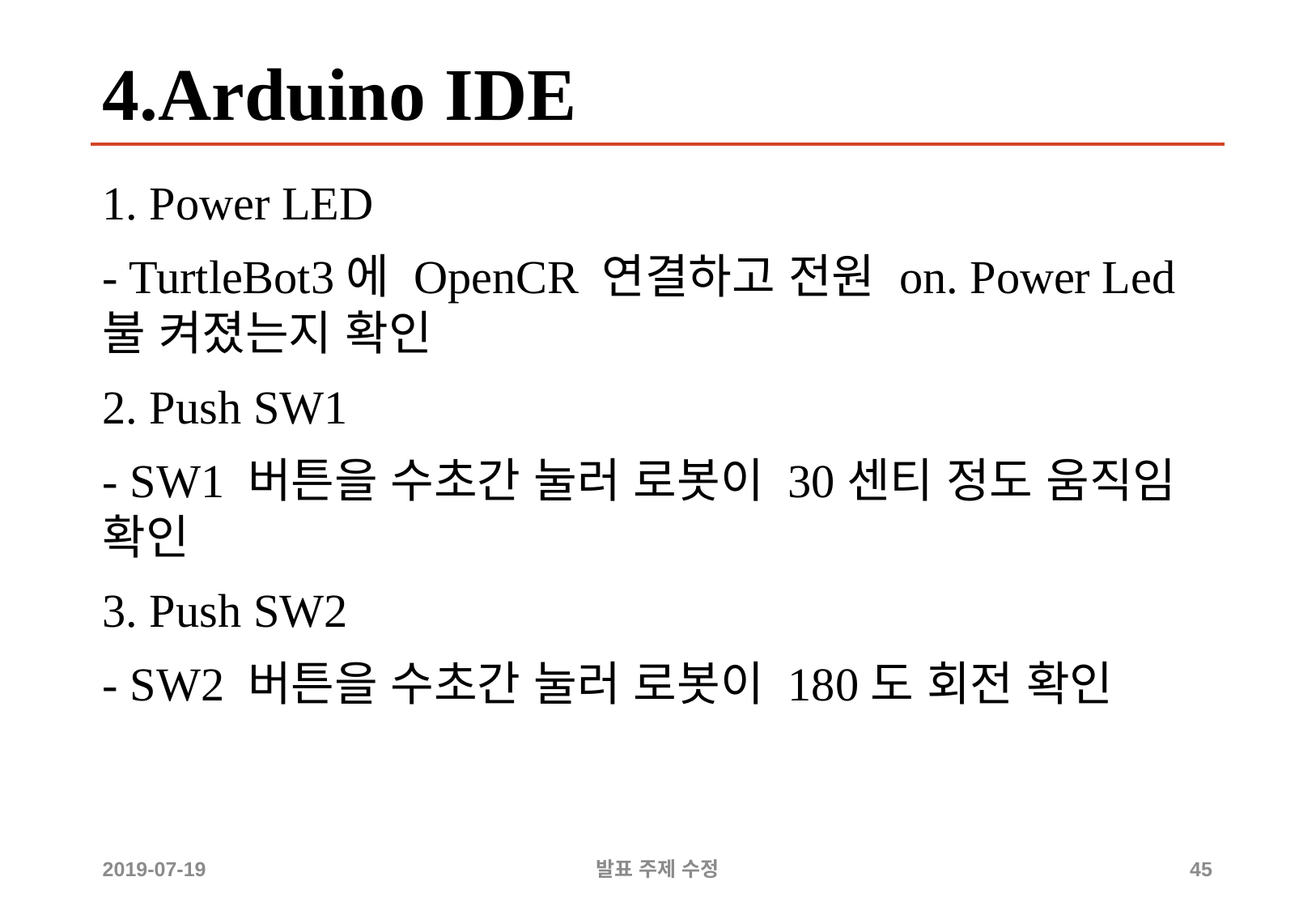

# 4.Arduino IDE
1. Power LED
- TurtleBot3에 OpenCR 연결하고 전원 on. Power Led    불 켜졌는지 확인
2. Push SW1
- SW1 버튼을 수초간 눌러 로봇이 30센티 정도 움직임 확인
3. Push SW2
- SW2 버튼을 수초간 눌러 로봇이 180도 회전 확인

2019-07-19
발표 주제 수정
45